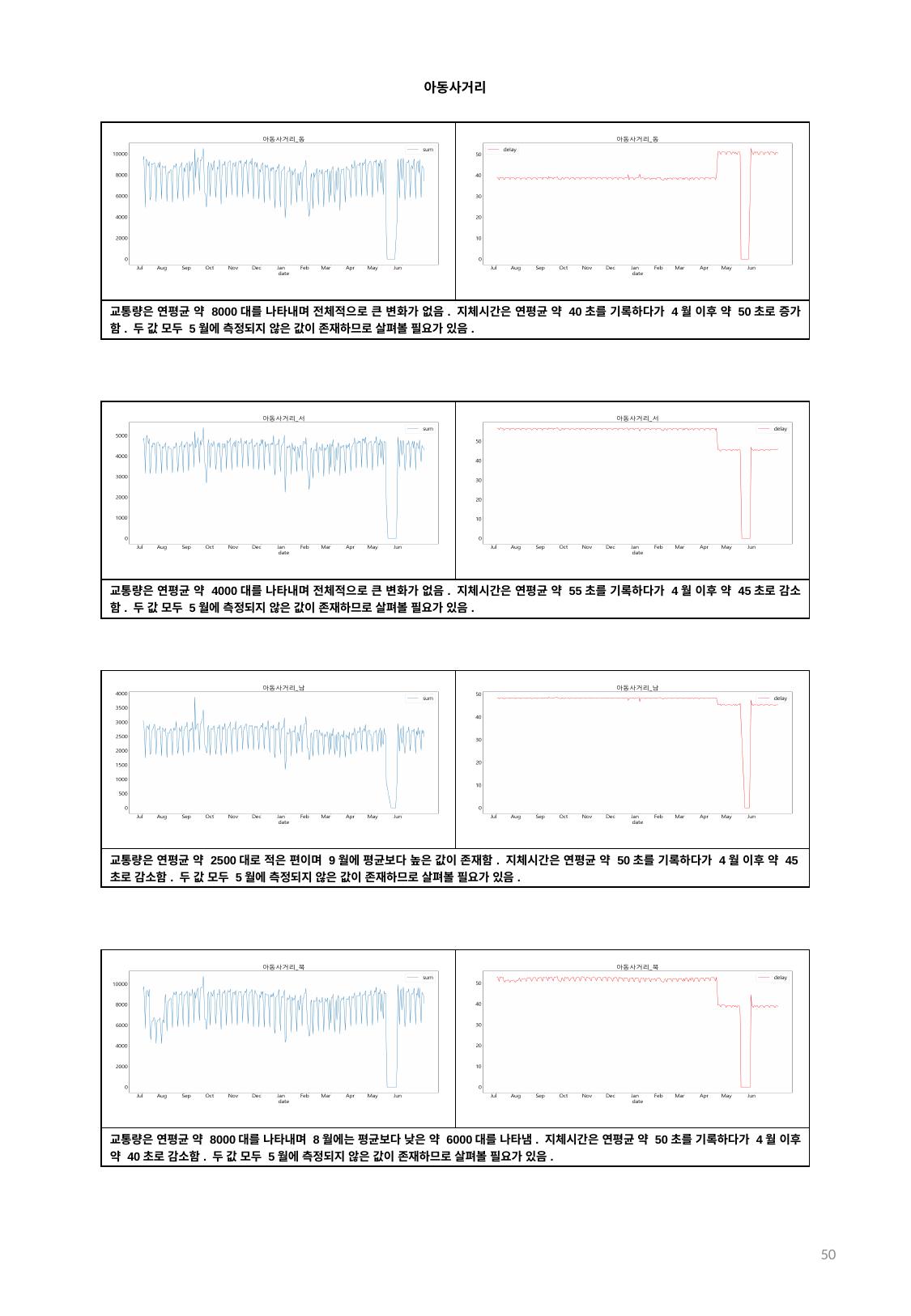

아동사거리
|  |  |
| --- | --- |
| 교통량은 연평균 약 8000대를 나타내며 전체적으로 큰 변화가 없음. 지체시간은 연평균 약 40초를 기록하다가 4월 이후 약 50초로 증가함. 두 값 모두 5월에 측정되지 않은 값이 존재하므로 살펴볼 필요가 있음. |  |
|  |  |
| --- | --- |
| 교통량은 연평균 약 4000대를 나타내며 전체적으로 큰 변화가 없음. 지체시간은 연평균 약 55초를 기록하다가 4월 이후 약 45초로 감소함. 두 값 모두 5월에 측정되지 않은 값이 존재하므로 살펴볼 필요가 있음. |  |
|  |  |
| --- | --- |
| 교통량은 연평균 약 2500대로 적은 편이며 9월에 평균보다 높은 값이 존재함. 지체시간은 연평균 약 50초를 기록하다가 4월 이후 약 45초로 감소함. 두 값 모두 5월에 측정되지 않은 값이 존재하므로 살펴볼 필요가 있음. |  |
|  |  |
| --- | --- |
| 교통량은 연평균 약 8000대를 나타내며 8월에는 평균보다 낮은 약 6000대를 나타냄. 지체시간은 연평균 약 50초를 기록하다가 4월 이후 약 40초로 감소함. 두 값 모두 5월에 측정되지 않은 값이 존재하므로 살펴볼 필요가 있음. |  |
50